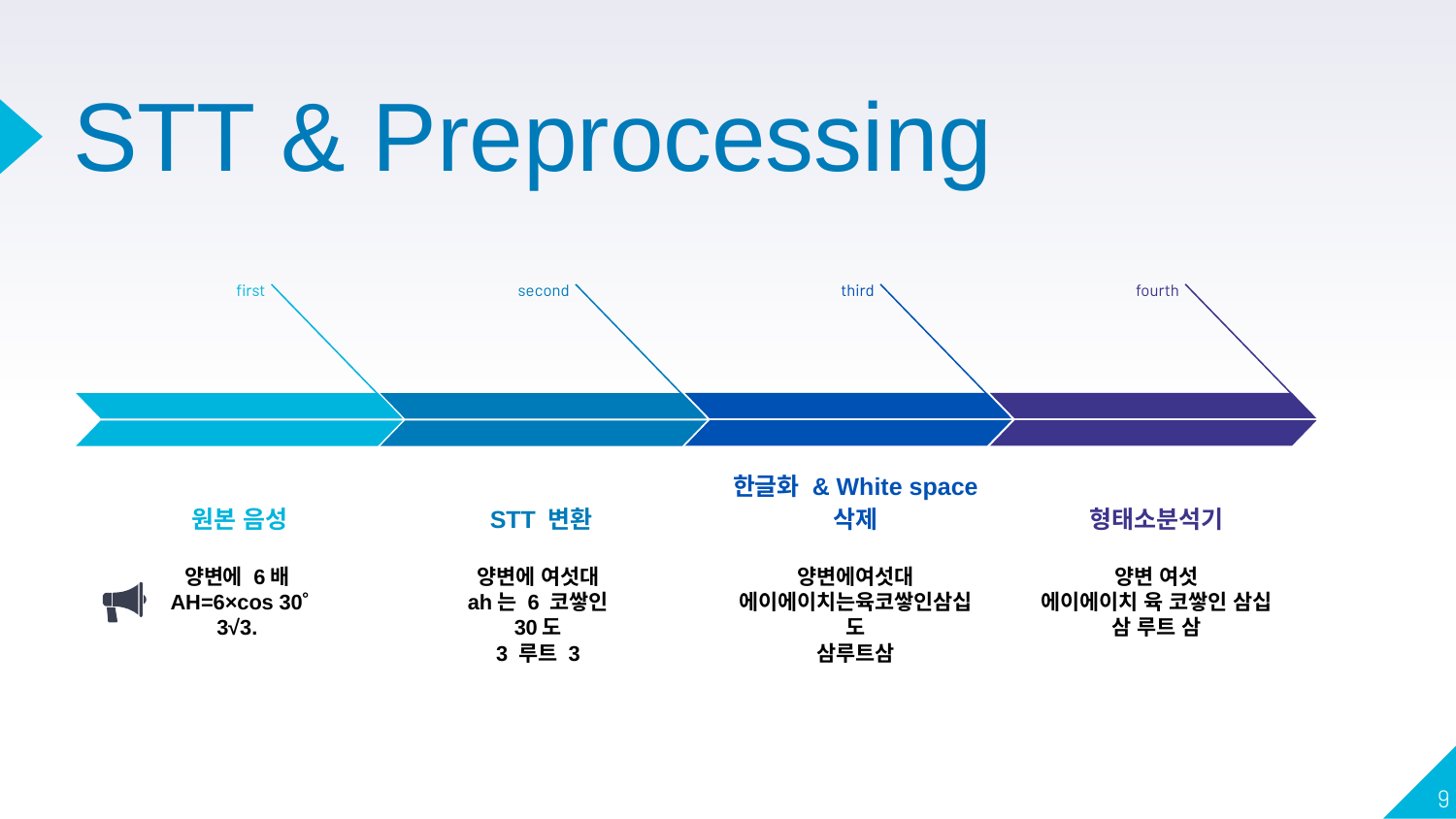

# STT & Preprocessing
fourth
third
first
second

형태소분석기
한글화 & White space 삭제
원본 음성
 STT 변환
양변에 6배
AH=6×cos 30˚
3√3.
양변에 여섯대
ah는 6 코쌓인 30도
3 루트 3
양변에여섯대
에이에이치는육코쌓인삼십도
삼루트삼
양변 여섯
에이에이치 육 코쌓인 삼십
삼 루트 삼

9